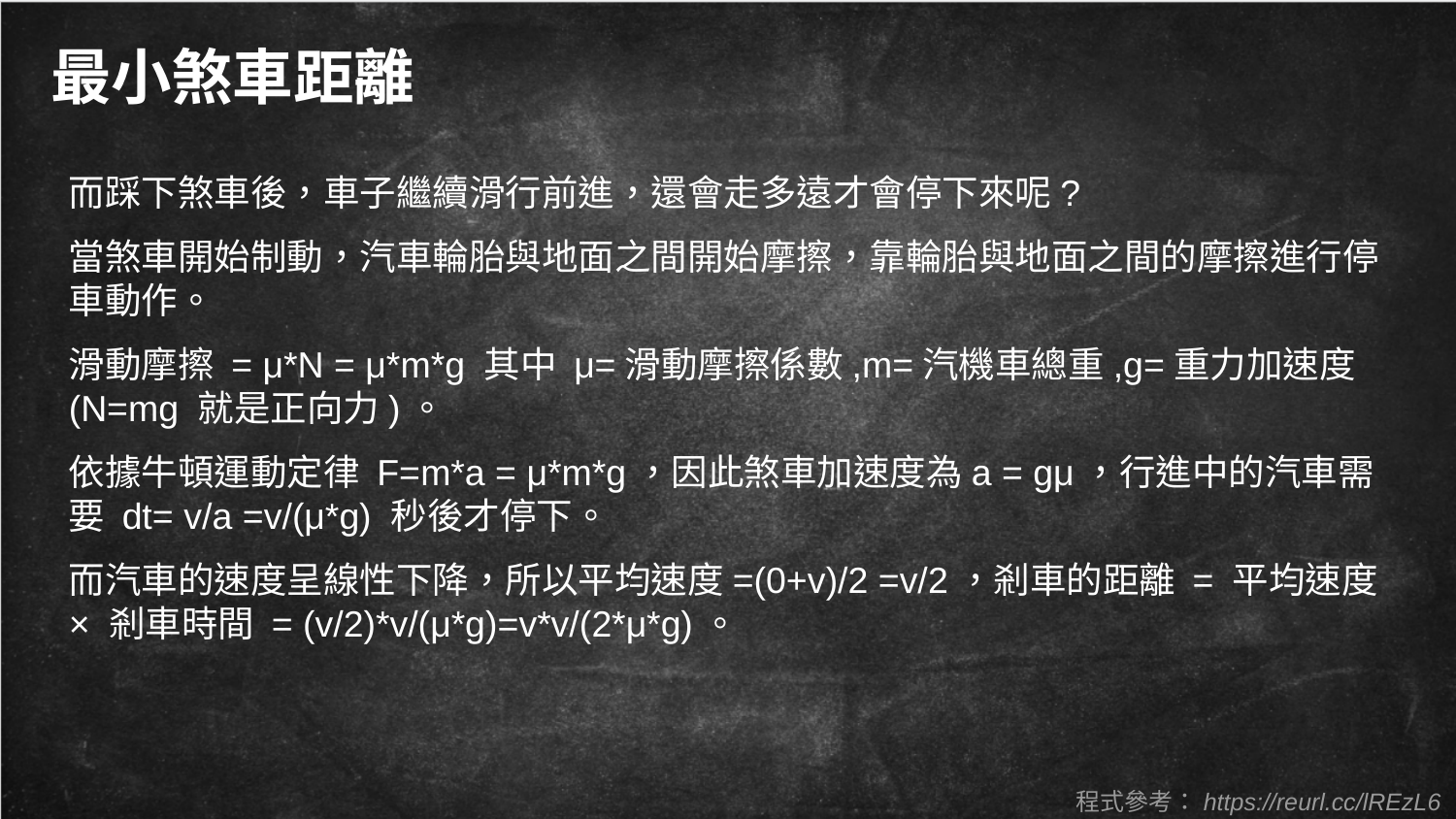

最小煞車距離
而踩下煞車後，車子繼續滑行前進，還會走多遠才會停下來呢?
當煞車開始制動，汽車輪胎與地面之間開始摩擦，靠輪胎與地面之間的摩擦進行停車動作。
滑動摩擦 = μ*N = μ*m*g 其中 μ=滑動摩擦係數,m=汽機車總重,g=重力加速度 (N=mg 就是正向力)。
依據牛頓運動定律 F=m*a = μ*m*g，因此煞車加速度為a = gμ，行進中的汽車需要 dt= v/a =v/(μ*g) 秒後才停下。
而汽車的速度呈線性下降，所以平均速度=(0+v)/2 =v/2，剎車的距離 = 平均速度 × 剎車時間 = (v/2)*v/(μ*g)=v*v/(2*μ*g)。
# 程式參考：https://reurl.cc/lREzL6